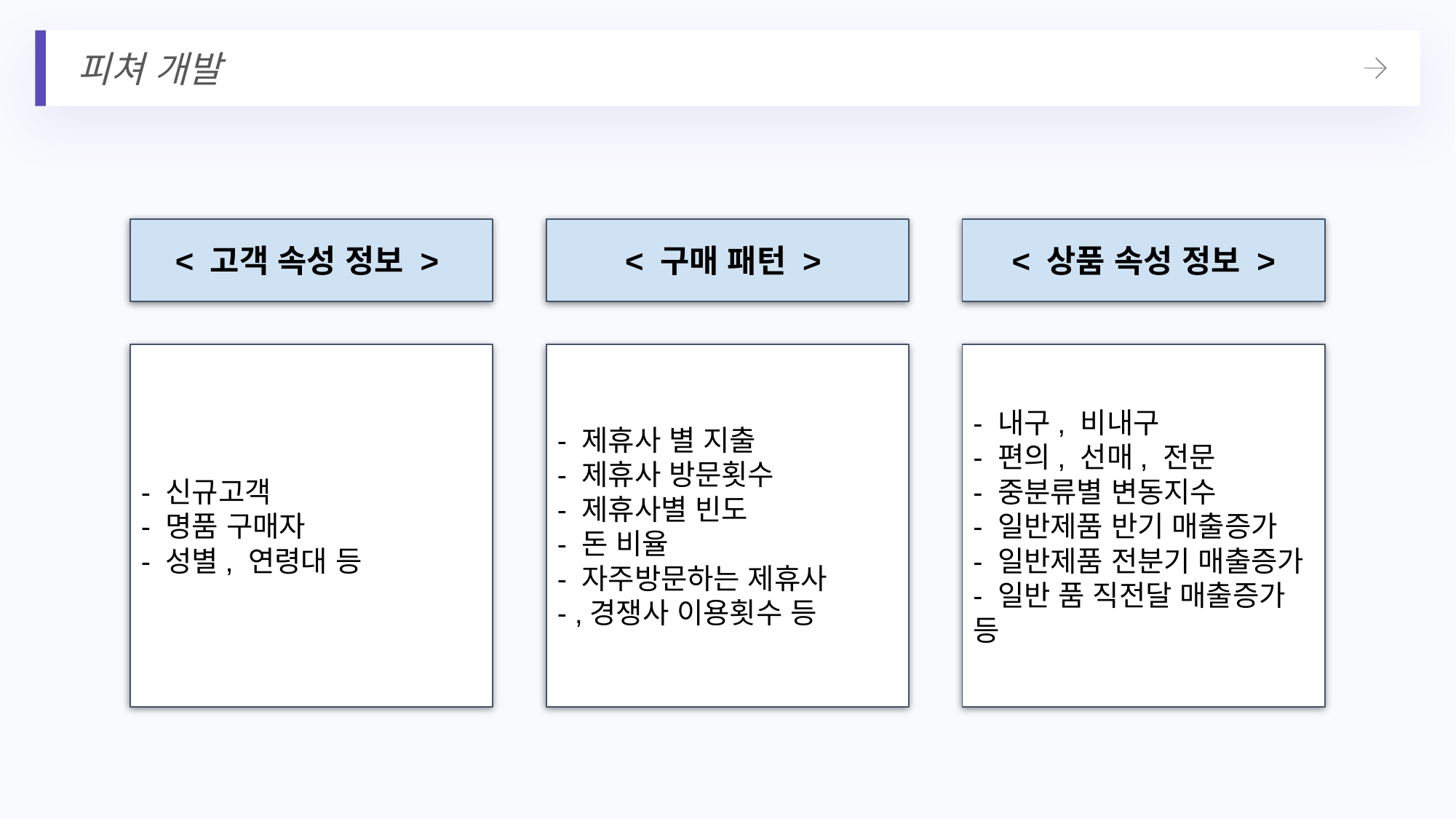

피쳐 개발

< 고객 속성 정보 >
< 구매 패턴 >
< 상품 속성 정보 >
- 신규고객
- 명품 구매자
- 성별, 연령대 등
- 제휴사 별 지출
- 제휴사 방문횟수
- 제휴사별 빈도
- 돈 비율
- 자주방문하는 제휴사
- ,경쟁사 이용횟수 등
- 내구, 비내구
- 편의, 선매, 전문
- 중분류별 변동지수
- 일반제품 반기 매출증가
- 일반제품 전분기 매출증가
- 일반 품 직전달 매출증가 등